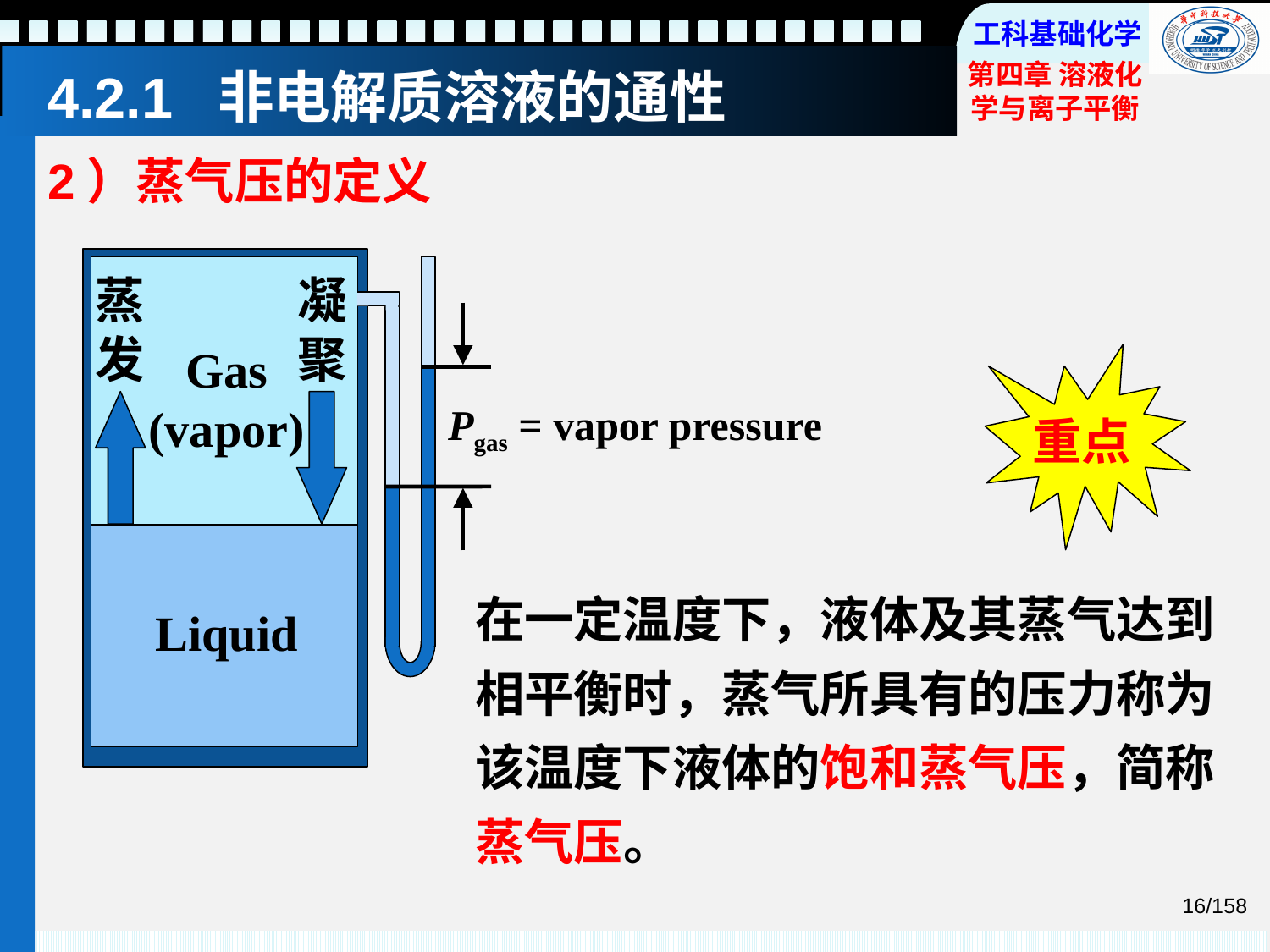

# 4.2.1  非电解质溶液的通性
2）蒸气压的定义

凝聚
蒸发

Gas (vapor)

Pgas = vapor pressure

Liquid

重点
在一定温度下，液体及其蒸气达到相平衡时，蒸气所具有的压力称为该温度下液体的饱和蒸气压，简称蒸气压。